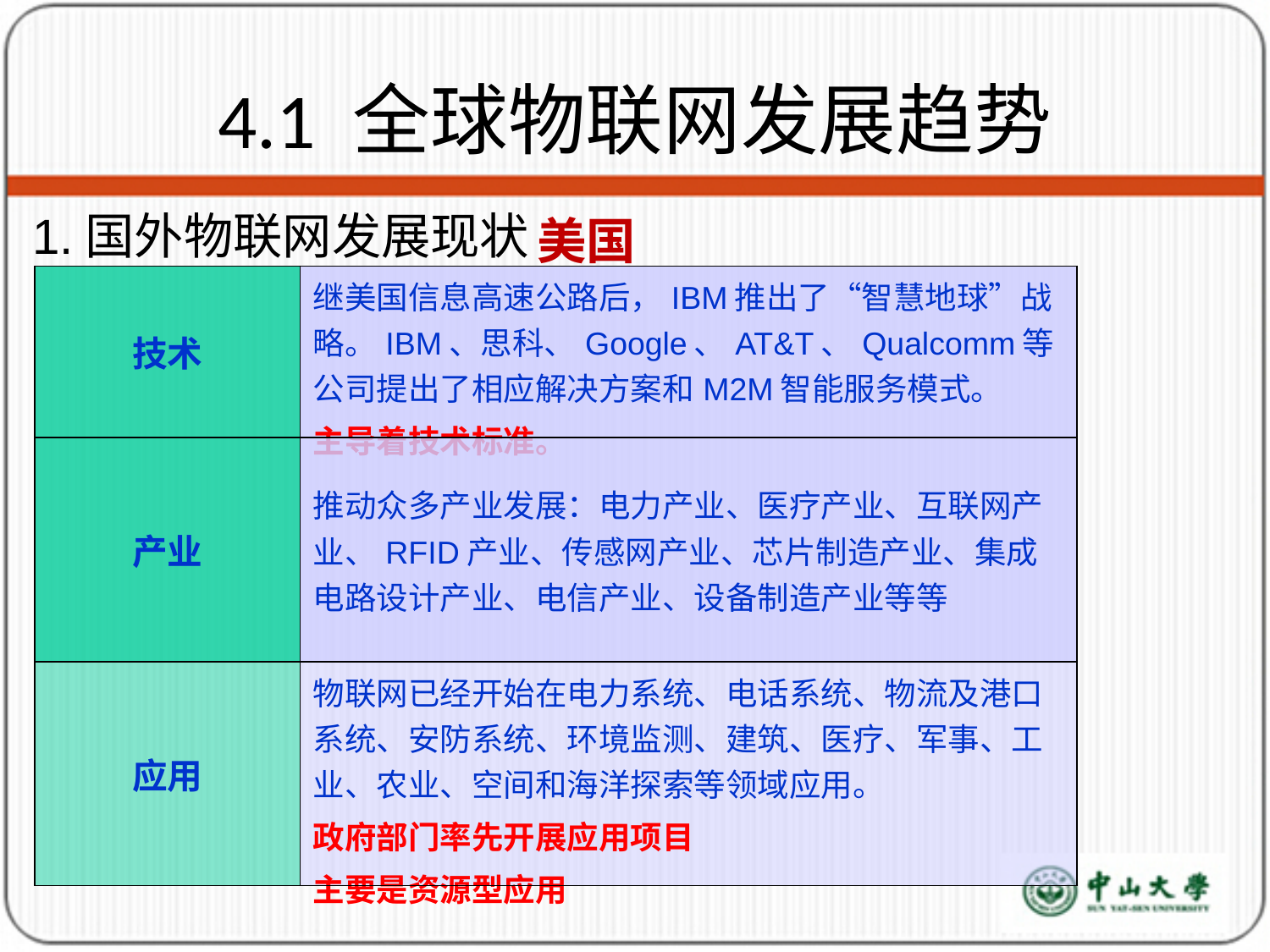

# 4.1 全球物联网发展趋势
1.国外物联网发展现状
美国
| 技术 | 继美国信息高速公路后，IBM推出了“智慧地球”战略。IBM、思科、Google、AT&T、Qualcomm等公司提出了相应解决方案和M2M智能服务模式。 主导着技术标准。 |
| --- | --- |
| 产业 | 推动众多产业发展：电力产业、医疗产业、互联网产业、RFID产业、传感网产业、芯片制造产业、集成电路设计产业、电信产业、设备制造产业等等 |
| 应用 | 物联网已经开始在电力系统、电话系统、物流及港口系统、安防系统、环境监测、建筑、医疗、军事、工业、农业、空间和海洋探索等领域应用。 政府部门率先开展应用项目 主要是资源型应用 |